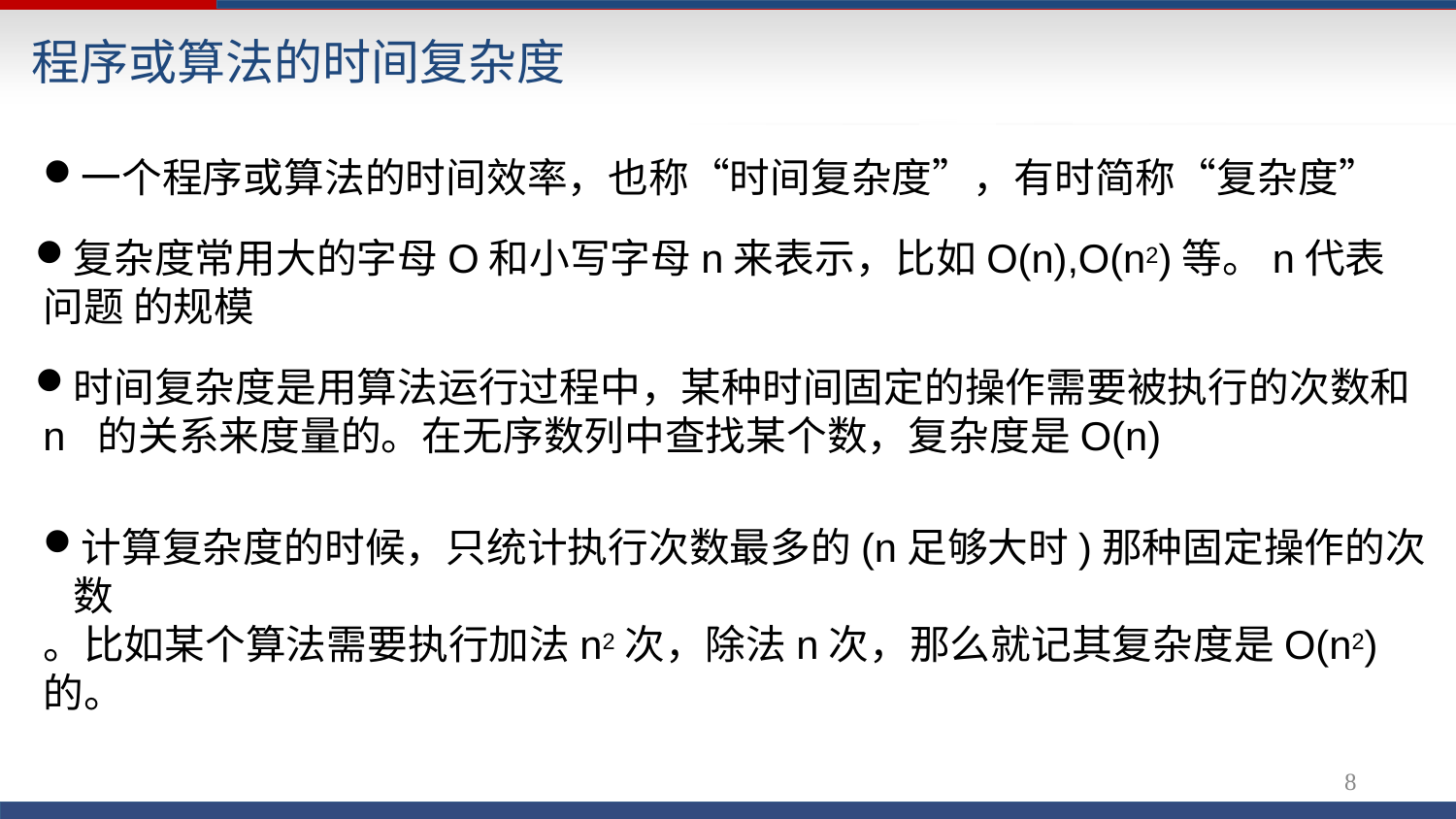

# 程序或算法的时间复杂度
一个程序或算法的时间效率，也称“时间复杂度”，有时简称“复杂度”

复杂度常用大的字母O和小写字母n来表示，比如O(n),O(n2)等。n代表问题 的规模

时间复杂度是用算法运行过程中，某种时间固定的操作需要被执行的次数和n  的关系来度量的。在无序数列中查找某个数，复杂度是O(n)

计算复杂度的时候，只统计执行次数最多的(n足够大时)那种固定操作的次数
。比如某个算法需要执行加法n2次，除法n次，那么就记其复杂度是O(n2)的。
8